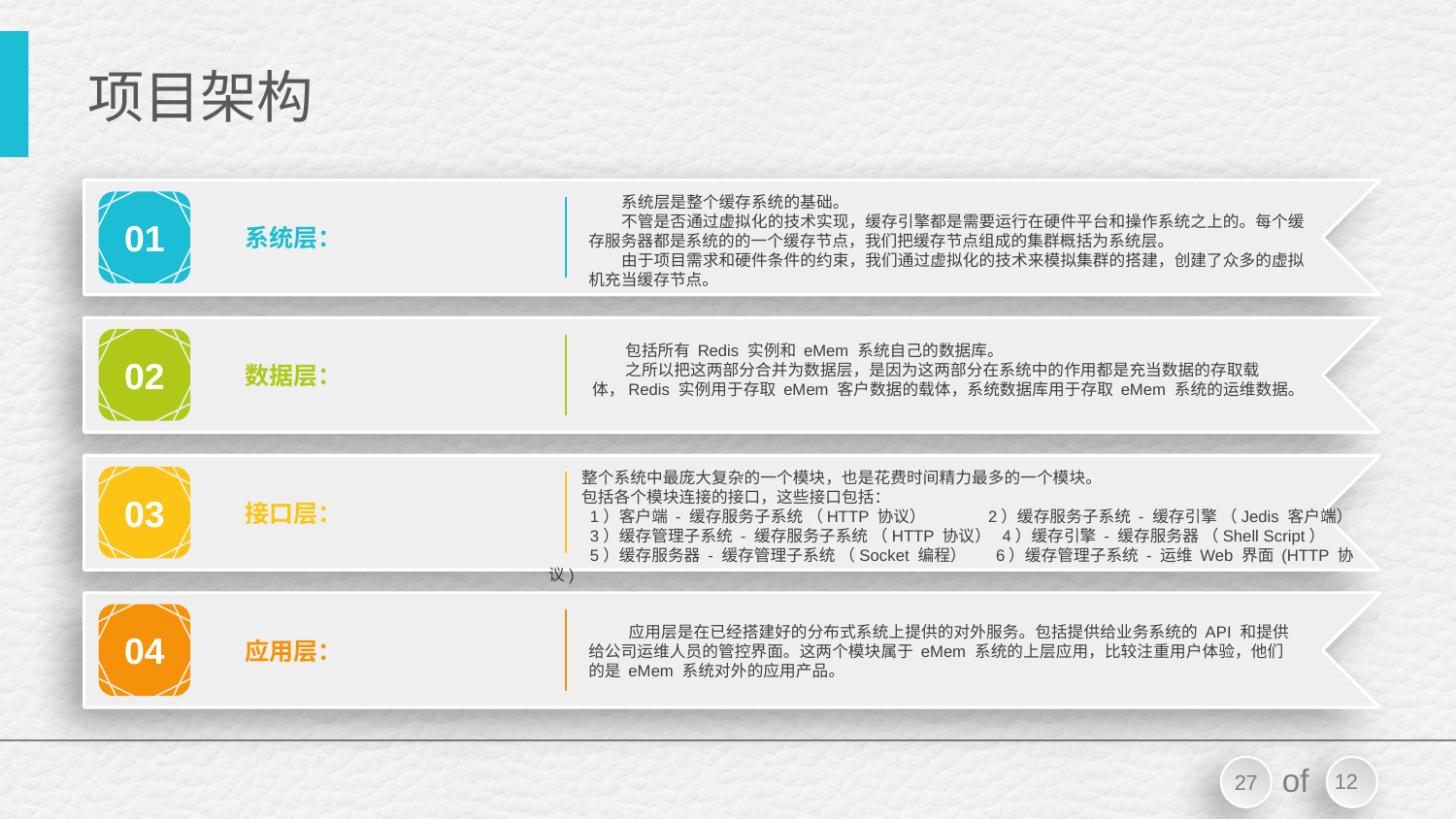

# 项目架构

        系统层是整个缓存系统的基础。
        不管是否通过虚拟化的技术实现，缓存引擎都是需要运行在硬件平台和操作系统之上的。每个缓存服务器都是系统的的一个缓存节点，我们把缓存节点组成的集群概括为系统层。
        由于项目需求和硬件条件的约束，我们通过虚拟化的技术来模拟集群的搭建，创建了众多的虚拟机充当缓存节点。
01
系统层：

        包括所有 Redis 实例和 eMem 系统自己的数据库。
        之所以把这两部分合并为数据层，是因为这两部分在系统中的作用都是充当数据的存取载体，Redis 实例用于存取 eMem 客户数据的载体，系统数据库用于存取 eMem 系统的运维数据。
02
数据层：

        整个系统中最庞大复杂的一个模块，也是花费时间精力最多的一个模块。
        包括各个模块连接的接口，这些接口包括：
         1）客户端 - 缓存服务子系统 （HTTP 协议）                2）缓存服务子系统 - 缓存引擎 （Jedis 客户端）
         3）缓存管理子系统 - 缓存服务子系统 （HTTP 协议）  4）缓存引擎 - 缓存服务器 （Shell Script）
         5）缓存服务器 - 缓存管理子系统 （Socket 编程）       6）缓存管理子系统 - 运维 Web 界面 (HTTP 协议)
03
接口层：

04
          应用层是在已经搭建好的分布式系统上提供的对外服务。包括提供给业务系统的 API 和提供给公司运维人员的管控界面。这两个模块属于 eMem 系统的上层应用，比较注重用户体验，他们的是 eMem 系统对外的应用产品。
应用层：
12